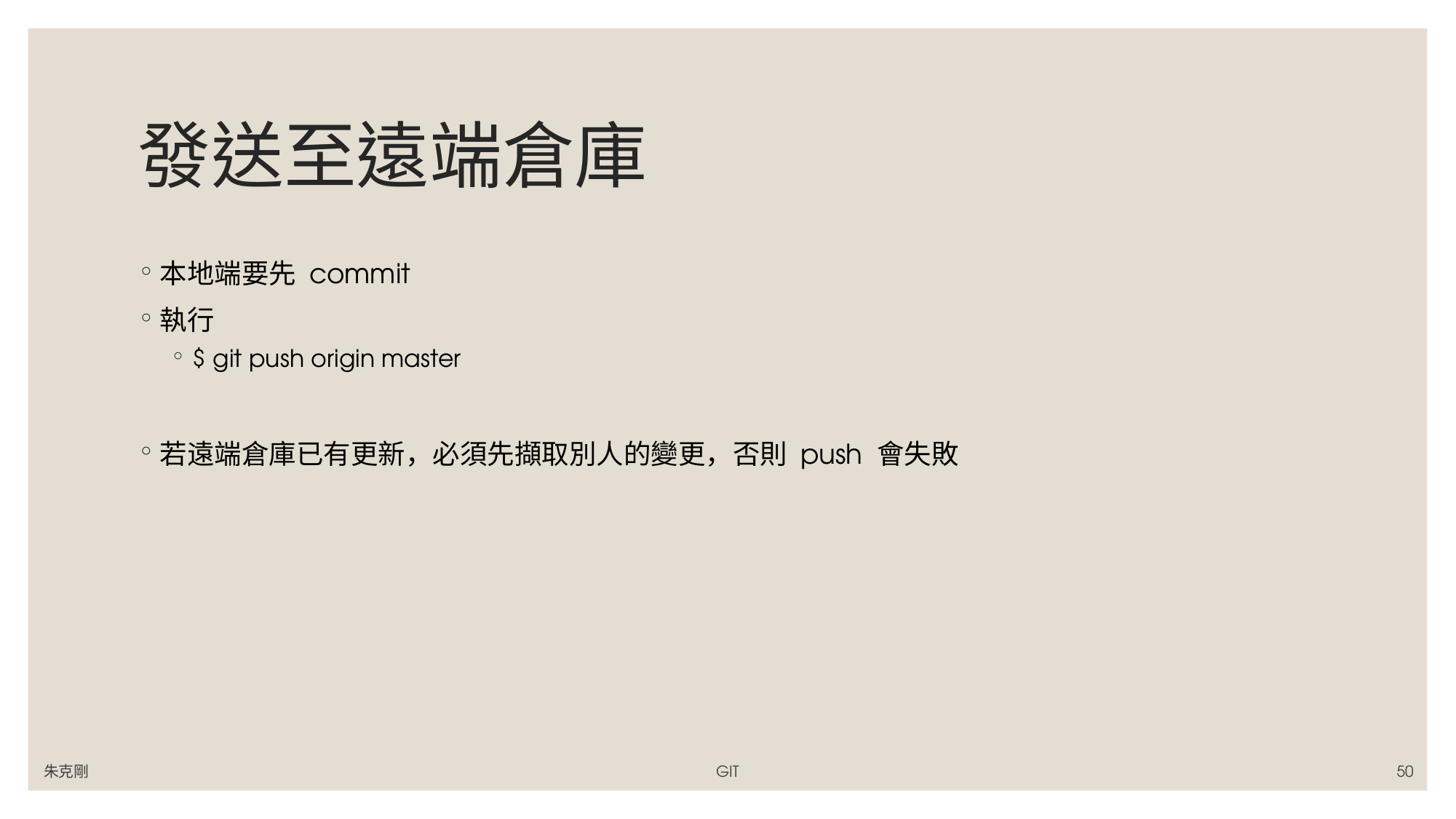

# 發送至遠端倉庫
本地端要先 commit
執行
$ git push origin master

若遠端倉庫已有更新，必須先擷取別人的變更，否則 push 會失敗
朱克剛
GIT
50